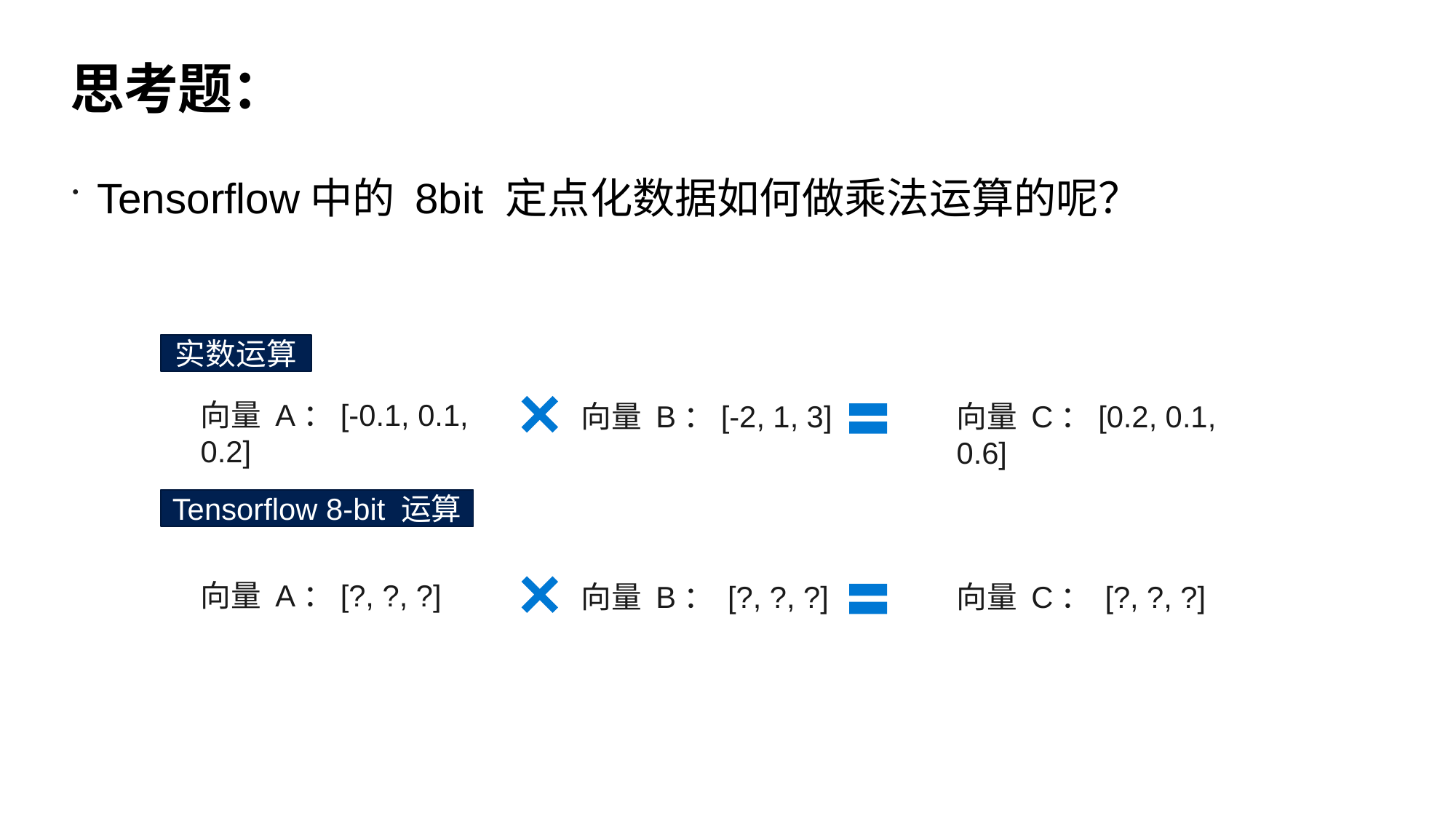

# 思考题：
Tensorflow中的 8bit 定点化数据如何做乘法运算的呢？
实数运算

向量 A：[-0.1, 0.1, 0.2]
向量 B：[-2, 1, 3]
向量 C：[0.2, 0.1, 0.6]
Tensorflow 8-bit 运算

向量 A：[?, ?, ?]
向量 B： [?, ?, ?]
向量 C： [?, ?, ?]